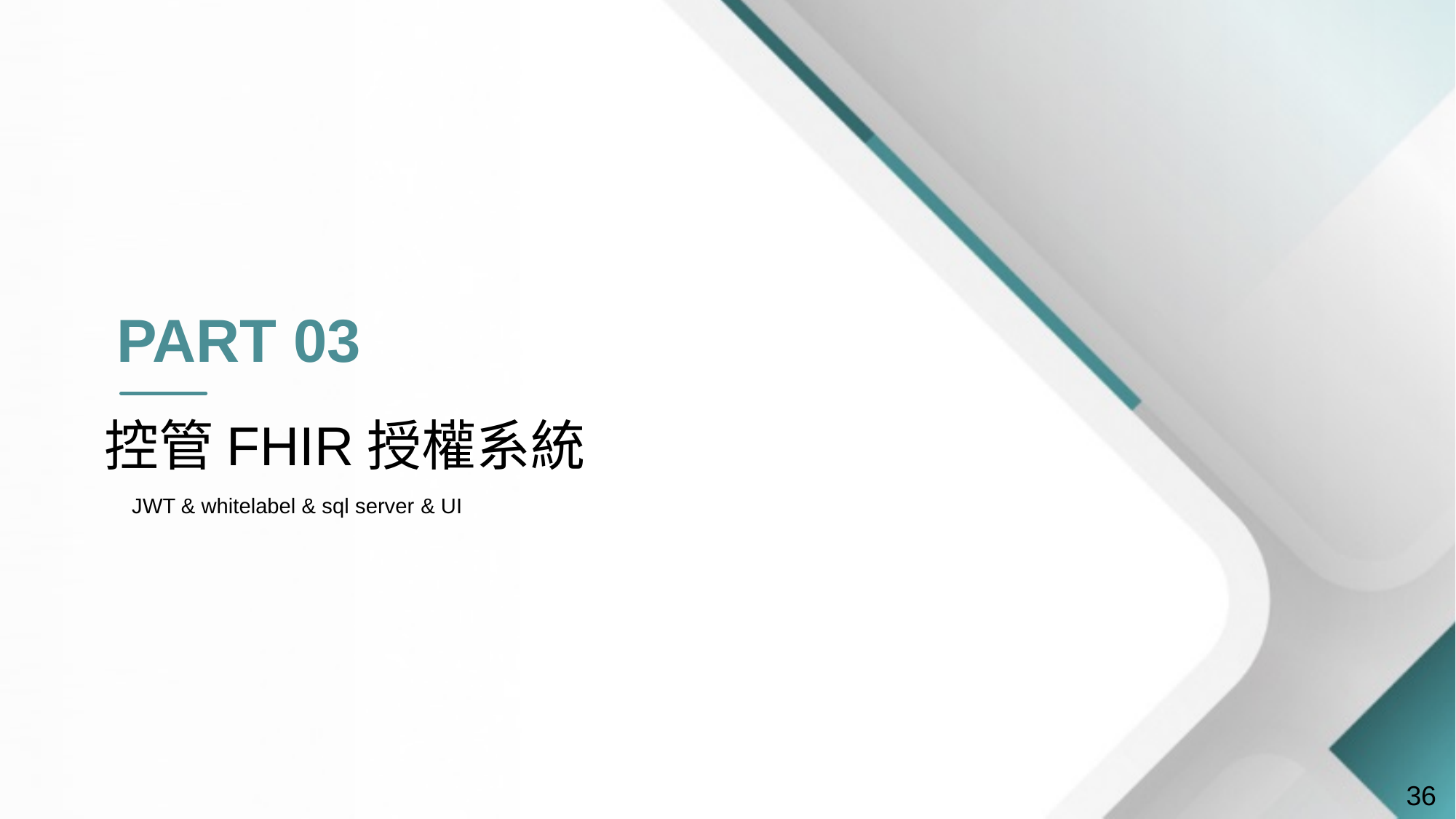

PART 03
控管FHIR授權系統
JWT & whitelabel & sql server & UI
36